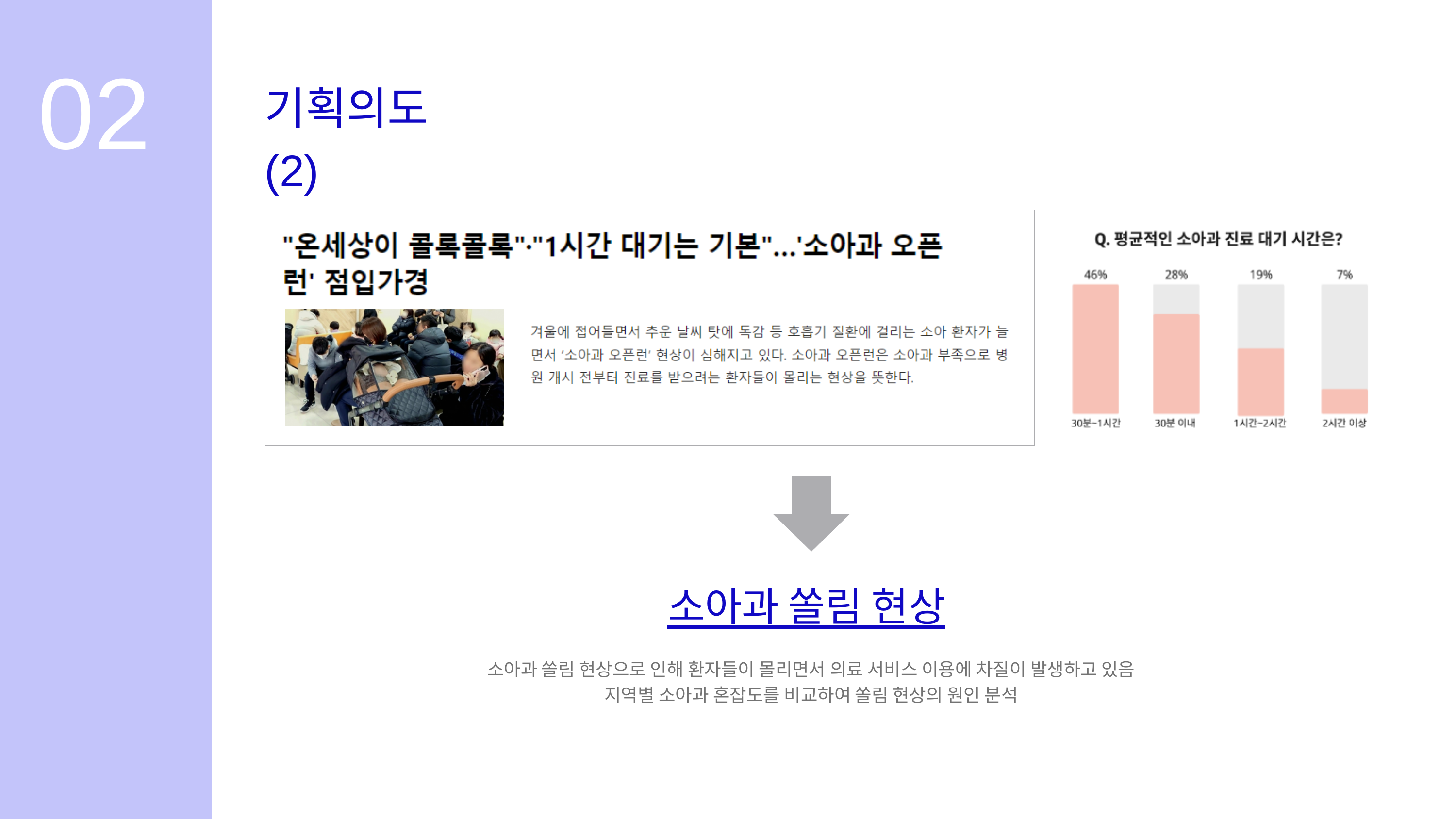

02
기획의도 (2)

소아과 쏠림 현상

소아과 쏠림 현상으로 인해 환자들이 몰리면서 의료 서비스 이용에 차질이 발생하고 있음
지역별 소아과 혼잡도를 비교하여 쏠림 현상의 원인 분석